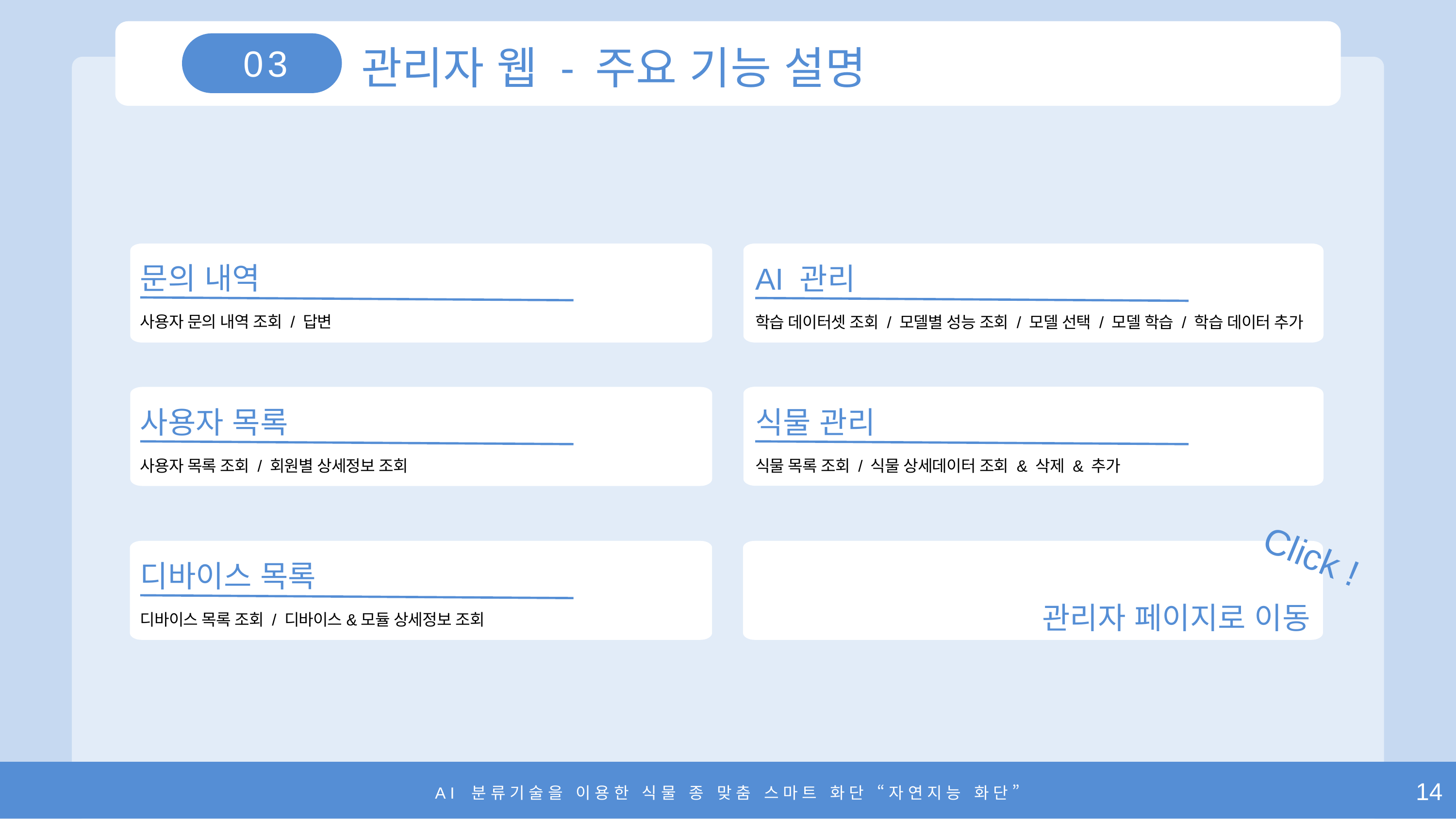

관리자 웹 - 주요 기능 설명
03

문의 내역
AI 관리

사용자 문의 내역 조회 / 답변
학습 데이터셋 조회 / 모델별 성능 조회 / 모델 선택 / 모델 학습 / 학습 데이터 추가

사용자 목록
식물 관리

사용자 목록 조회 / 회원별 상세정보 조회
식물 목록 조회 / 식물 상세데이터 조회 & 삭제 & 추가
Click !

관리자 페이지로 이동
디바이스 목록

디바이스 목록 조회 / 디바이스&모듈 상세정보 조회